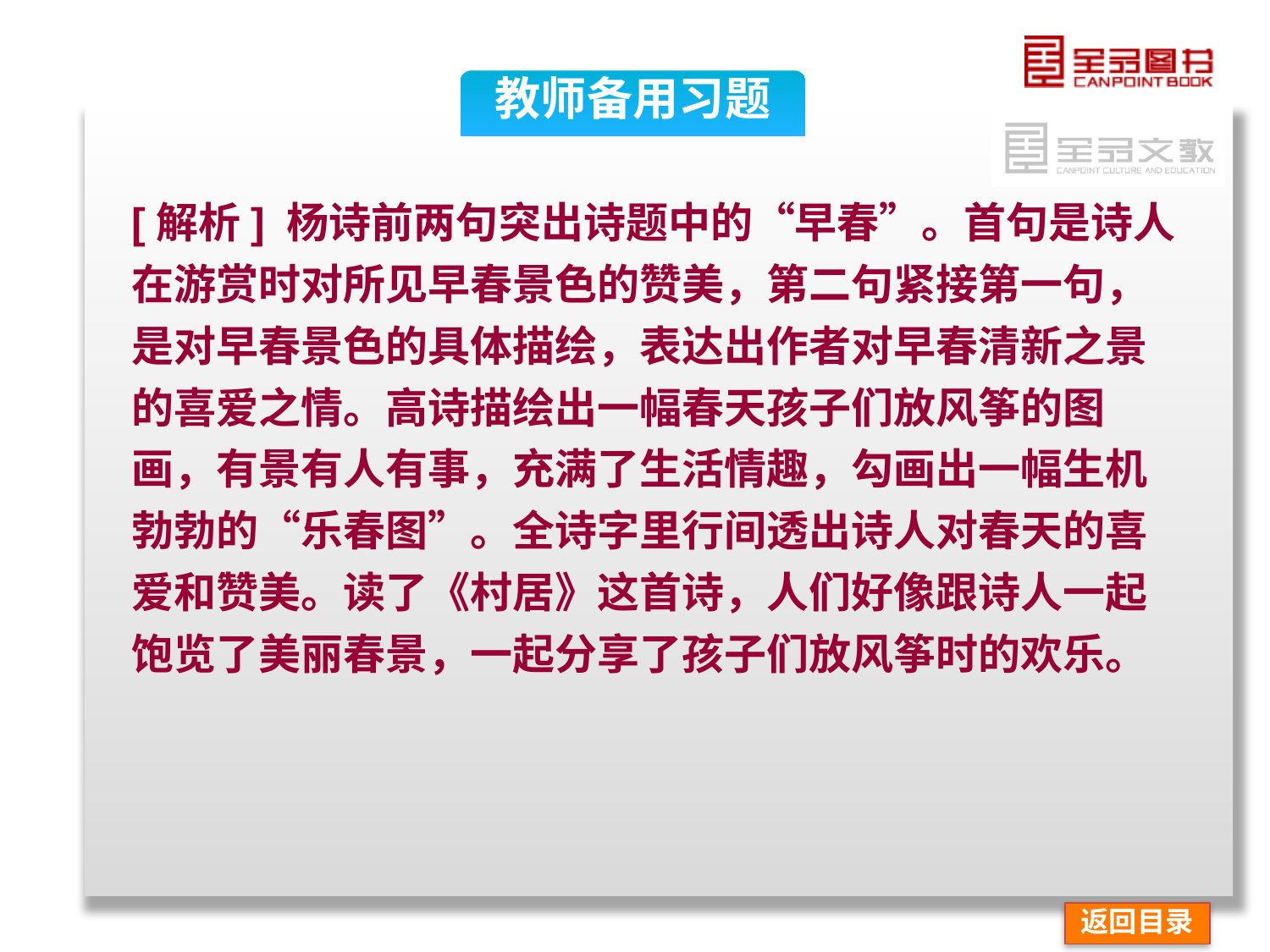

教师备用习题
[解析] 杨诗前两句突出诗题中的“早春”。首句是诗人在游赏时对所见早春景色的赞美，第二句紧接第一句，是对早春景色的具体描绘，表达出作者对早春清新之景的喜爱之情。高诗描绘出一幅春天孩子们放风筝的图画，有景有人有事，充满了生活情趣，勾画出一幅生机勃勃的“乐春图”。全诗字里行间透出诗人对春天的喜爱和赞美。读了《村居》这首诗，人们好像跟诗人一起饱览了美丽春景，一起分享了孩子们放风筝时的欢乐。
返回目录